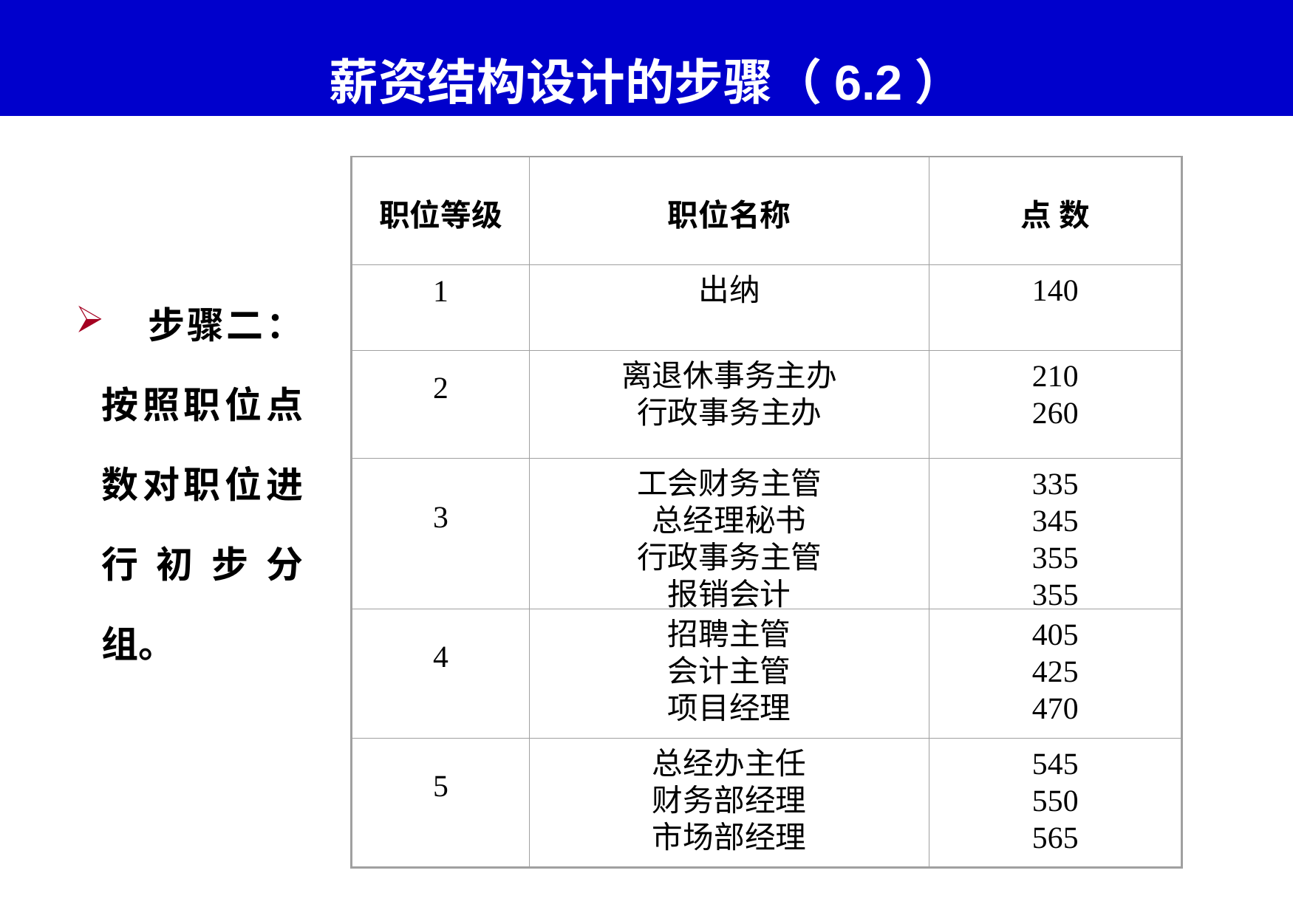

# 薪资结构设计的步骤（6.2）

职位等级

职位名称

点 数

1

出纳

140

2

离退休事务主办
行政事务主办

210
260

3

工会财务主管
总经理秘书
行政事务主管
报销会计

335
345
355
355

4

招聘主管
会计主管
项目经理

405
425
470

5

总经办主任
财务部经理
市场部经理

545
550
565

   步骤二：按照职位点数对职位进行初步分组。